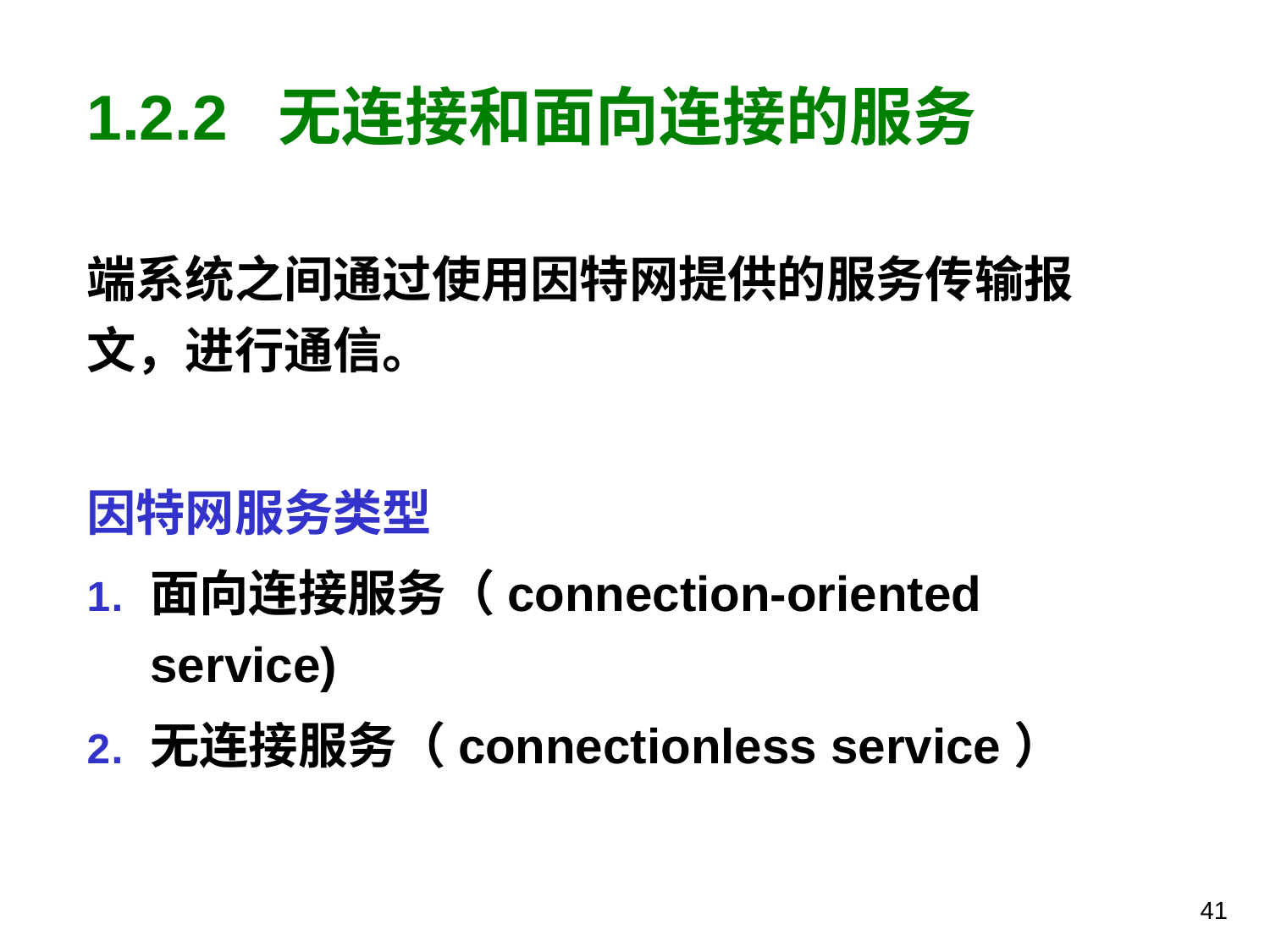

# 1.2.2  无连接和面向连接的服务
端系统之间通过使用因特网提供的服务传输报文，进行通信。

因特网服务类型
面向连接服务（connection-oriented service)
无连接服务（connectionless service）

41